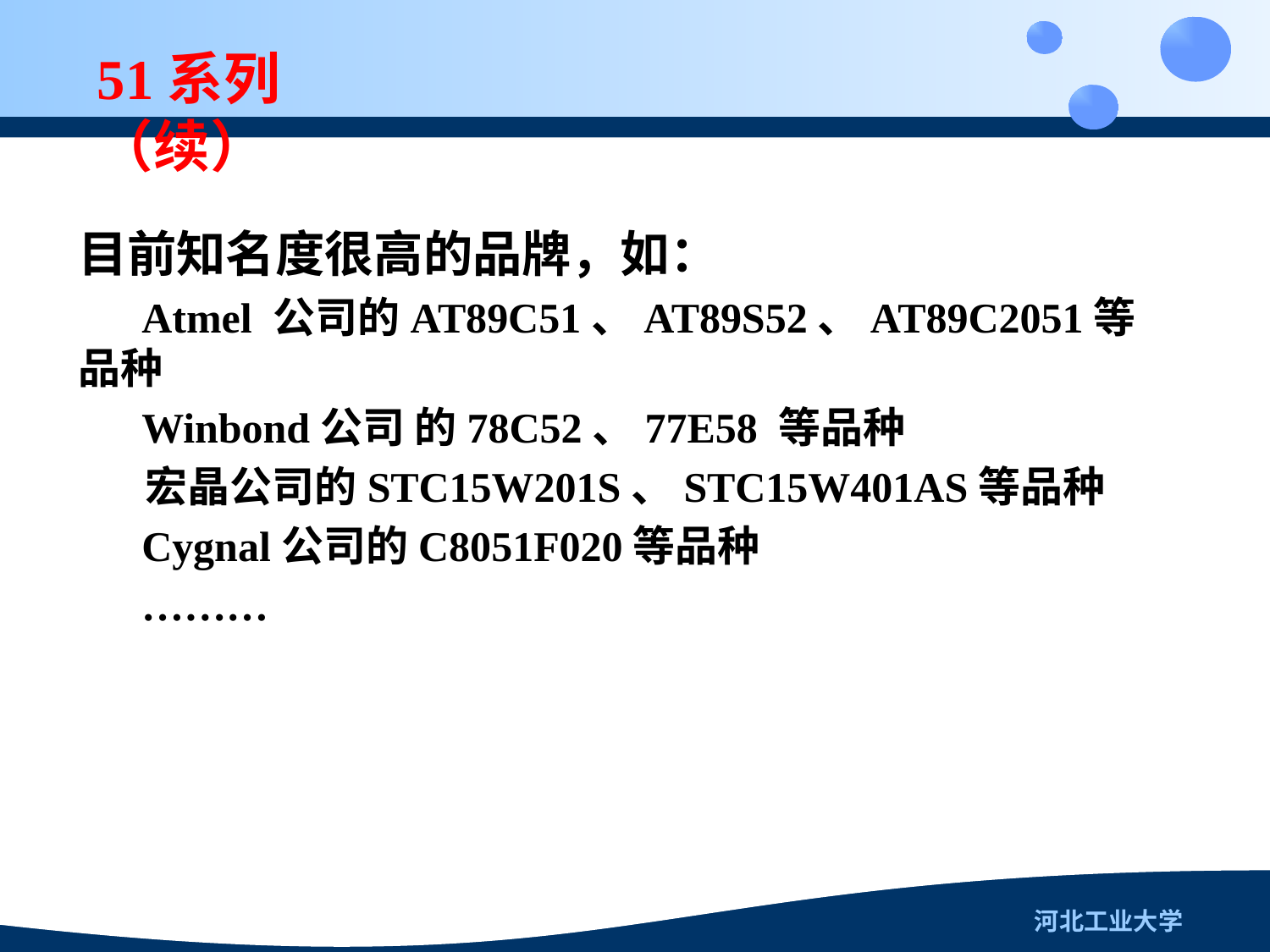

51系列（续）
目前知名度很高的品牌，如：
      Atmel 公司的AT89C51、AT89S52、AT89C2051等品种
      Winbond公司 的78C52、77E58 等品种
      宏晶公司的STC15W201S、STC15W401AS等品种
      Cygnal公司的C8051F020等品种
      ………
河北工业大学